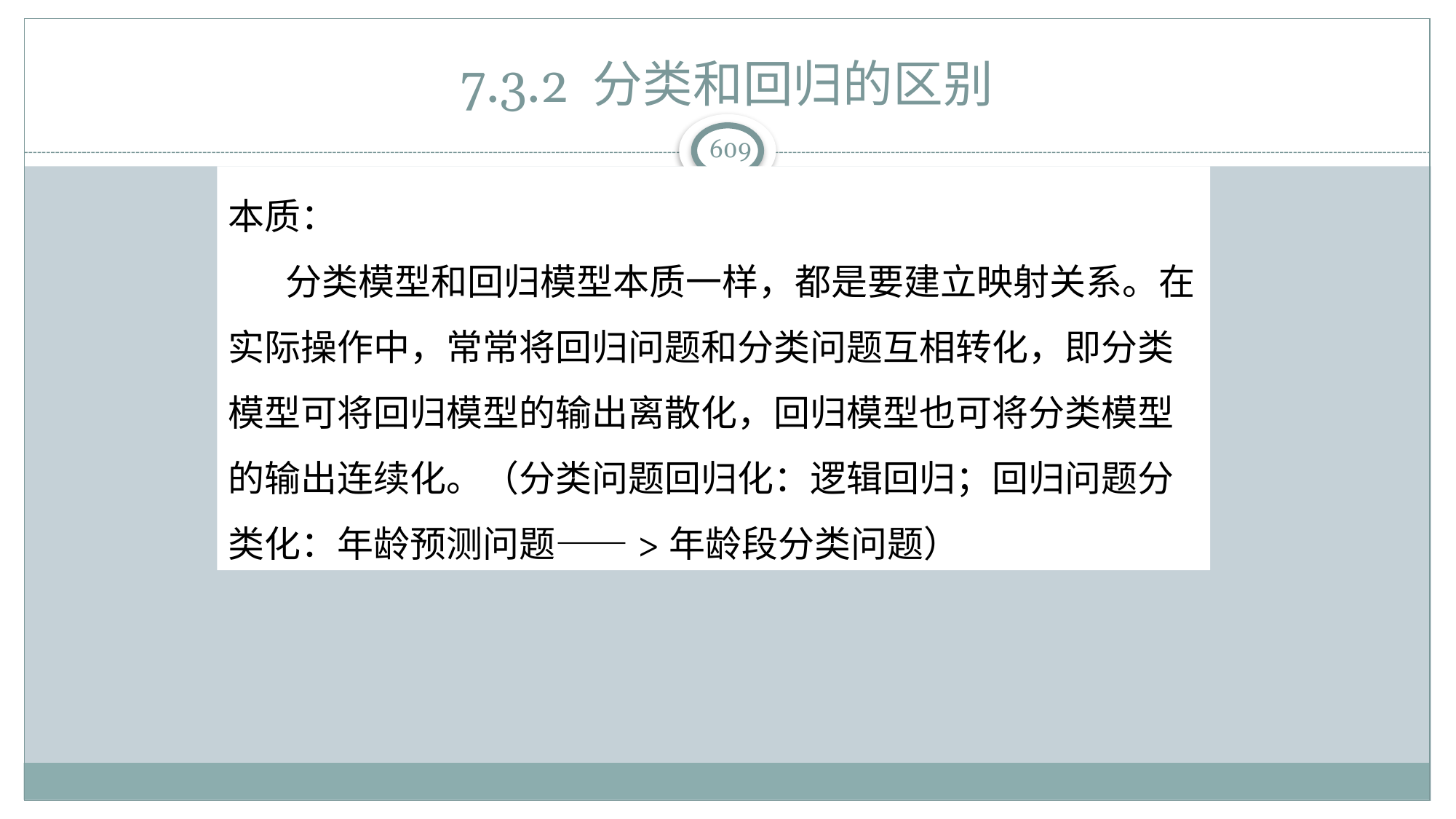

# 7.3.2 分类和回归的区别
本质：
      分类模型和回归模型本质一样，都是要建立映射关系。在实际操作中，常常将回归问题和分类问题互相转化，即分类模型可将回归模型的输出离散化，回归模型也可将分类模型的输出连续化。（分类问题回归化：逻辑回归；回归问题分类化：年龄预测问题——>年龄段分类问题）
609